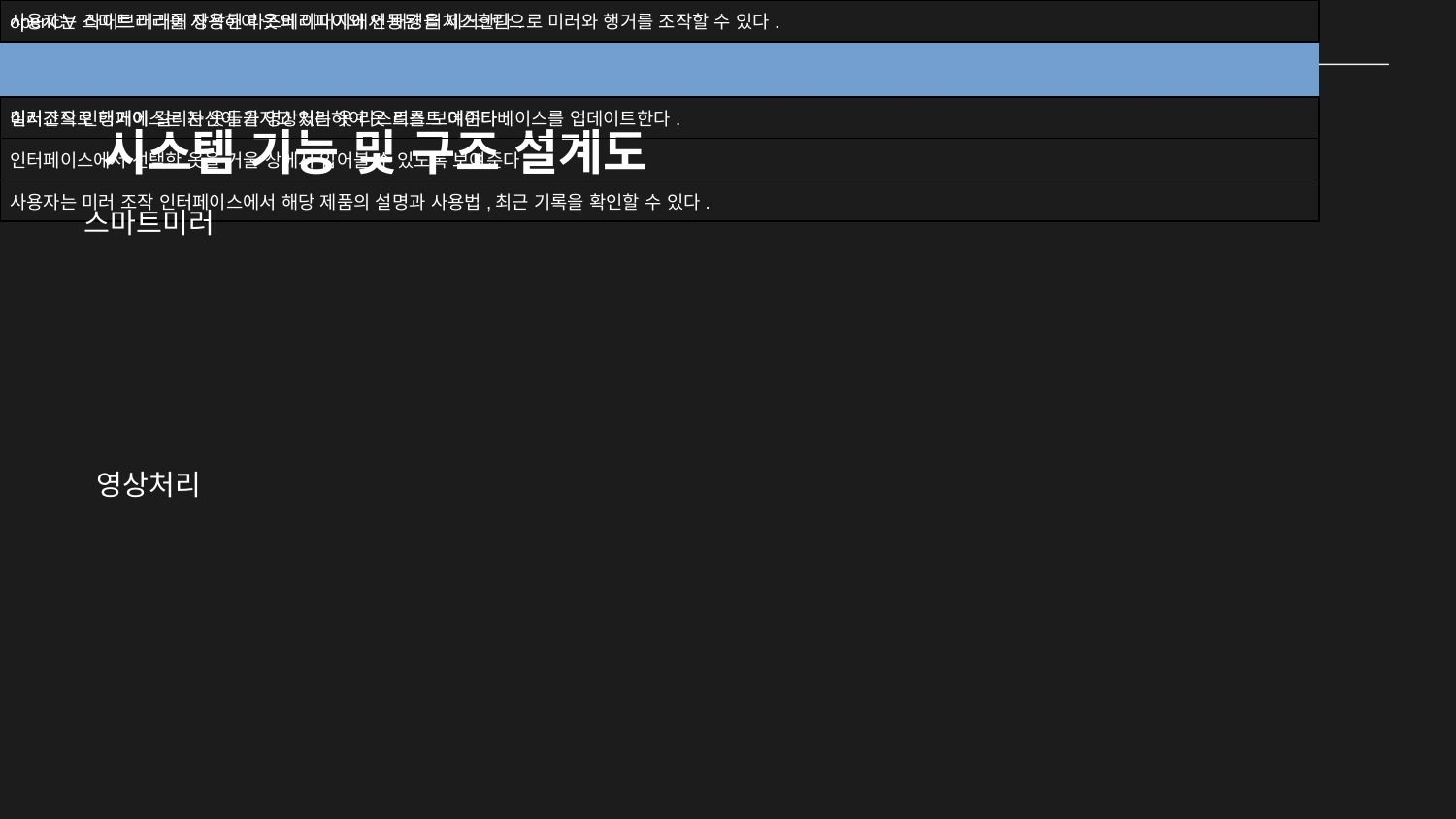

시스템 기능 및 구조 설계도
스마트미러

| 사용자는 스마트 미러에 장착된 라즈베리파이와 연동된 터치스크린으로 미러와 행거를 조작할 수 있다. |  |  |  |
| --- | --- | --- | --- |
|  |  |  |  |
| 미러조작 인터페이스는 자신이 가지고 있는 옷 리스트를 보여준다. |  |  |  |
| 인터페이스에서 선택한 옷을 거울 상에서 입어볼 수 있도록 보여준다. |  |  |  |
| 사용자는 미러 조작 인터페이스에서 해당 제품의 설명과 사용법,최근 기록을 확인할 수 있다. |  |  |  |
| 사용자의 신장과 위치에 맞춰 선택한 옷을 거울 상에 보여준다. |  |  |  |
영상처리
| openCV 라이브러리를 사용하여 옷의 이미지에서 배경을 제거한다. |  |  |  |
| --- | --- | --- | --- |
|  |  |  |  |
| 실시간으로 행거에 걸리는 옷들을 영상처리하여 옷 리스트 데이타베이스를 업데이트한다. |  |  |  |
| Google Vision API를 사용하여 들어온 옷 이미지가 어떤 옷인지 분석한다. |  |  |  |